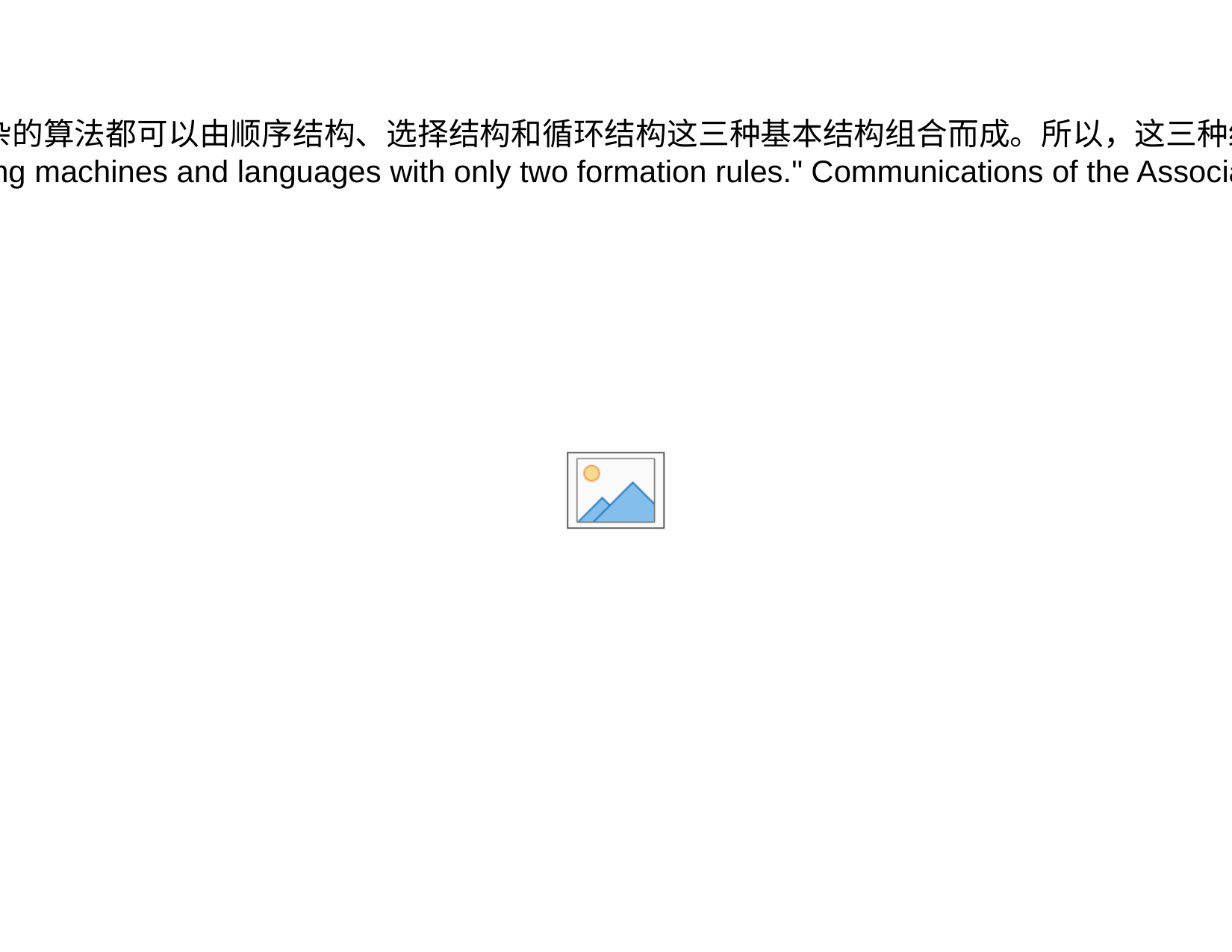

#
1966年，计算机科学家 Bohm 和 Jacopini 证明了这样的事实：任何简单或复杂的算法都可以由顺序结构、选择结构和循环结构这三种基本结构组合而成。所以，这三种结构就被称为程序设计的三种基本结构。也是 结构化程序设计 必须采用的结构。
想详细了解的可以去看下论文：Bohm C., Jacopini G. "Flow diagrams, Turing machines and languages with only two formation rules." Communications of the Association for Computing Machinery, Vol.9, pp. 366--371. 1966.